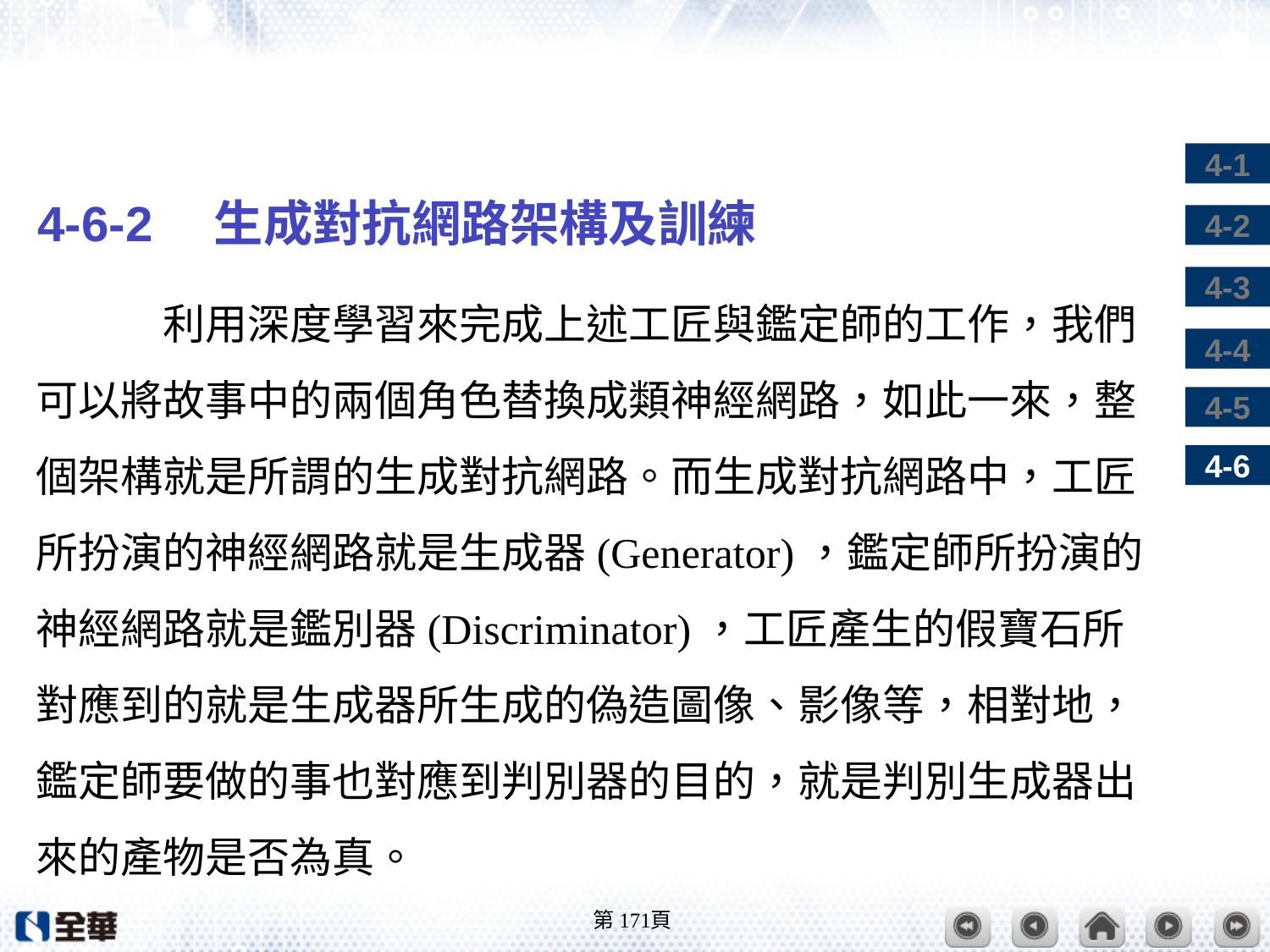

#
4-6-2　生成對抗網路架構及訓練
	利用深度學習來完成上述工匠與鑑定師的工作，我們可以將故事中的兩個角色替換成類神經網路，如此一來，整個架構就是所謂的生成對抗網路。而生成對抗網路中，工匠所扮演的神經網路就是生成器(Generator)，鑑定師所扮演的神經網路就是鑑別器(Discriminator)，工匠產生的假寶石所對應到的就是生成器所生成的偽造圖像、影像等，相對地，鑑定師要做的事也對應到判別器的目的，就是判別生成器出來的產物是否為真。